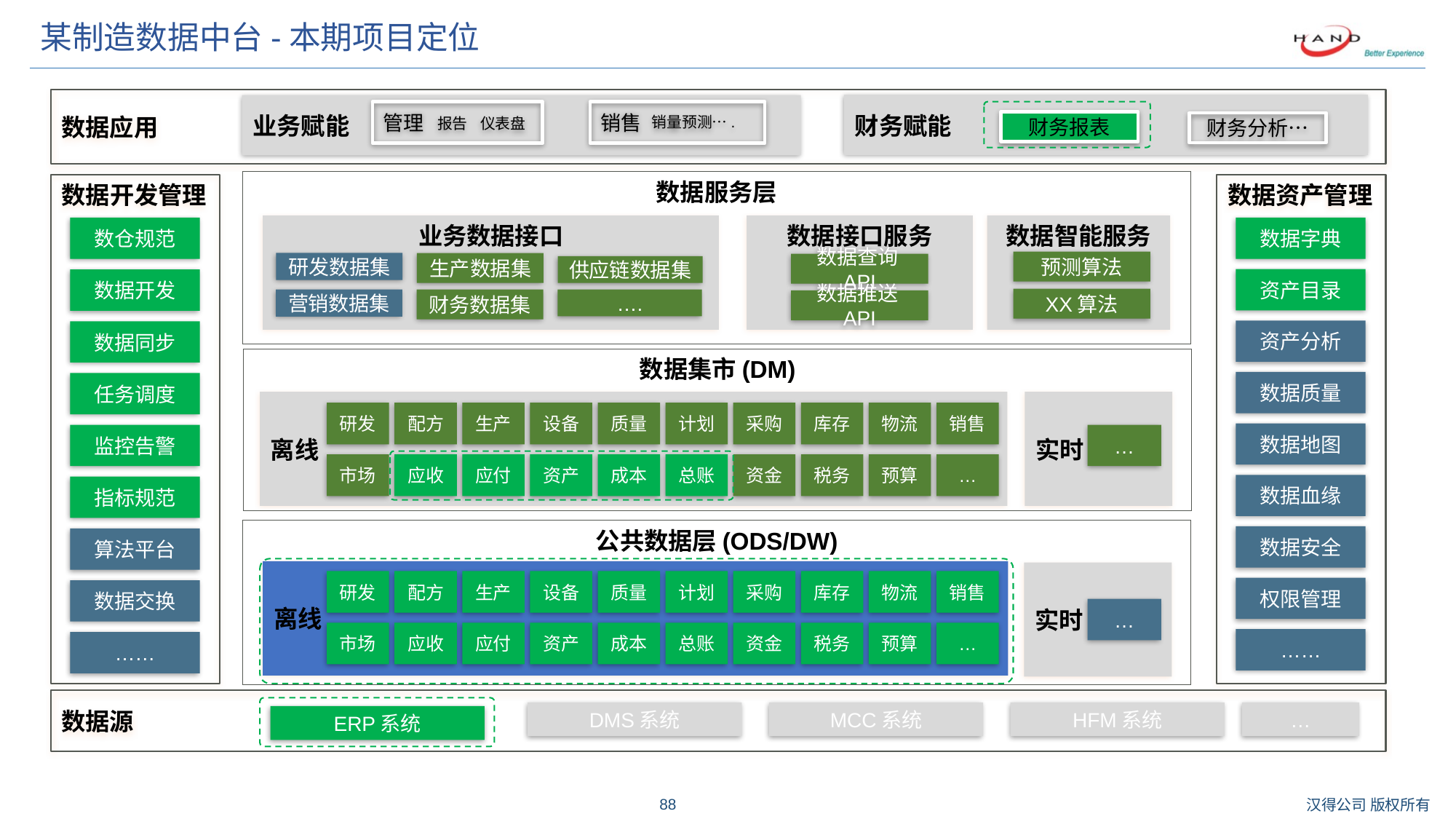

# 某制造数据中台-本期项目定位
数据应用
财务赋能
业务赋能
管理
销售

销量预测….
报告
仪表盘
财务报表
财务分析…
数据服务层
数据资产管理
数据开发管理
业务数据接口
数据接口服务
数据智能服务
数据字典
数仓规范
预测算法
研发数据集
生产数据集
数据查询API
供应链数据集
资产目录
数据开发
XX算法
营销数据集
财务数据集
….
数据推送API
资产分析
数据同步
数据集市(DM)
数据质量
任务调度
离线
实时
研发
配方
生产
设备
质量
计划
采购
库存
物流
销售
数据地图
监控告警
…

市场
应收
应付
资产
成本
总账
资金
税务
预算
…
数据血缘
指标规范
公共数据层(ODS/DW)
数据安全
算法平台

离线
实时
研发
配方
生产
设备
质量
计划
采购
库存
物流
销售
权限管理
数据交换
…
市场
应收
应付
资产
成本
总账
资金
税务
预算
…
……
……
数据源

DMS系统
MCC系统
HFM系统
…
ERP系统